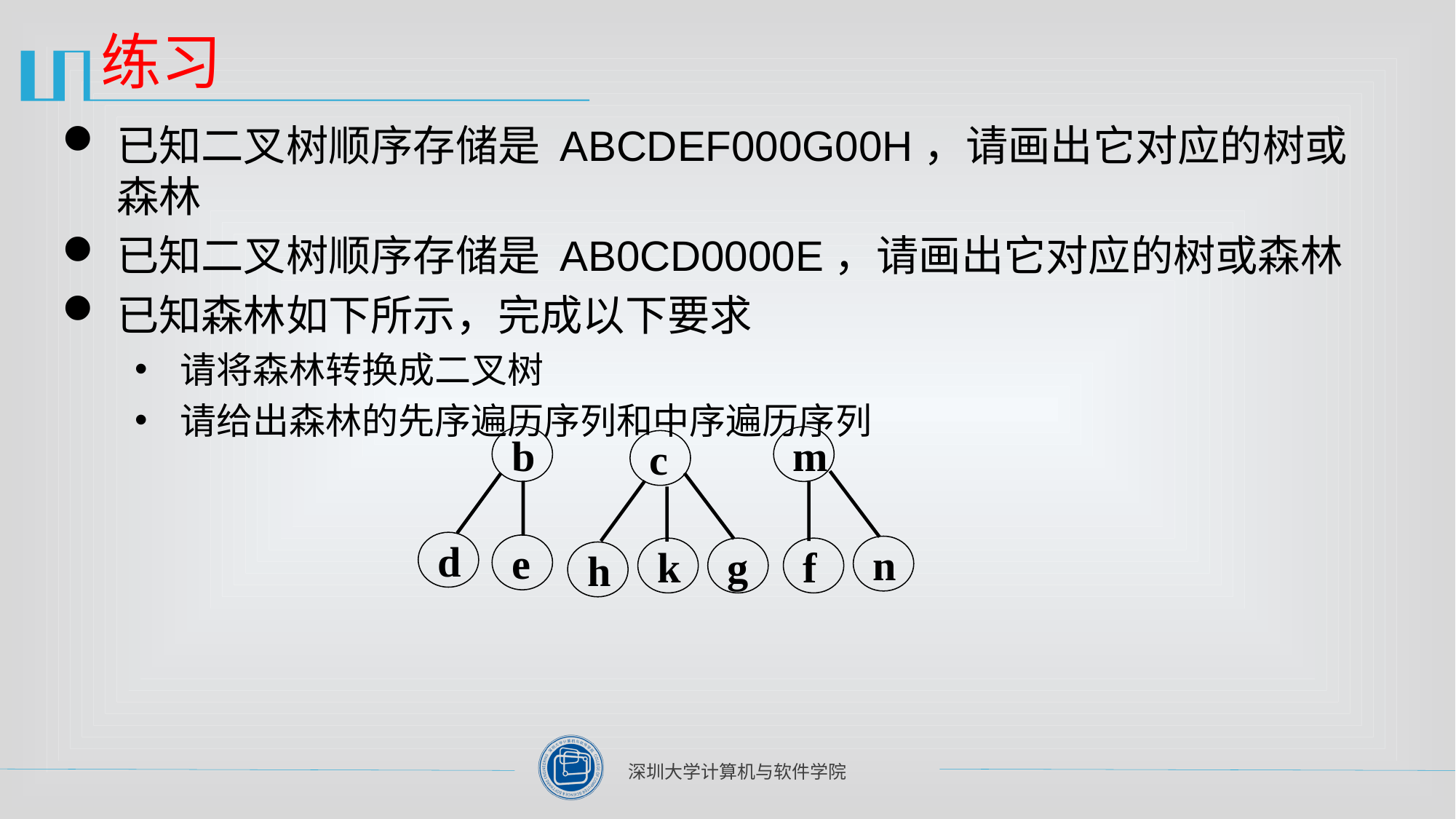

# 练习
已知二叉树顺序存储是 ABCDEF000G00H，请画出它对应的树或森林
已知二叉树顺序存储是 AB0CD0000E，请画出它对应的树或森林
已知森林如下所示，完成以下要求
请将森林转换成二叉树
请给出森林的先序遍历序列和中序遍历序列

b
m
c

d
e
n
k
g
f
h
122